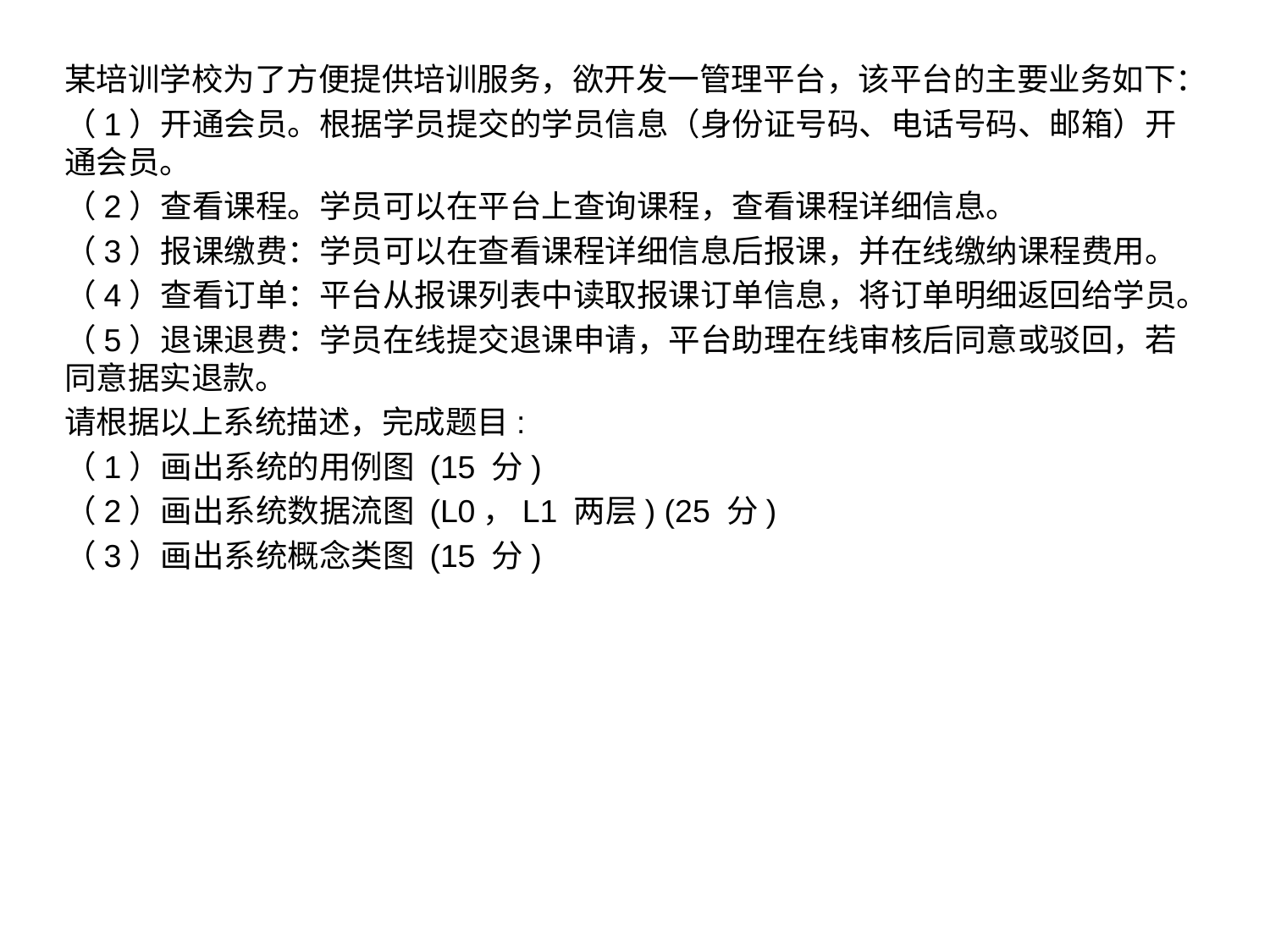

某培训学校为了方便提供培训服务，欲开发一管理平台，该平台的主要业务如下：
（1）开通会员。根据学员提交的学员信息（身份证号码、电话号码、邮箱）开通会员。
（2）查看课程。学员可以在平台上查询课程，查看课程详细信息。
（3）报课缴费：学员可以在查看课程详细信息后报课，并在线缴纳课程费用。
（4）查看订单：平台从报课列表中读取报课订单信息，将订单明细返回给学员。
（5）退课退费：学员在线提交退课申请，平台助理在线审核后同意或驳回，若同意据实退款。
请根据以上系统描述，完成题目:
（1）画出系统的用例图 (15 分)
（2）画出系统数据流图 (L0，L1 两层) (25 分)
（3）画出系统概念类图 (15 分)